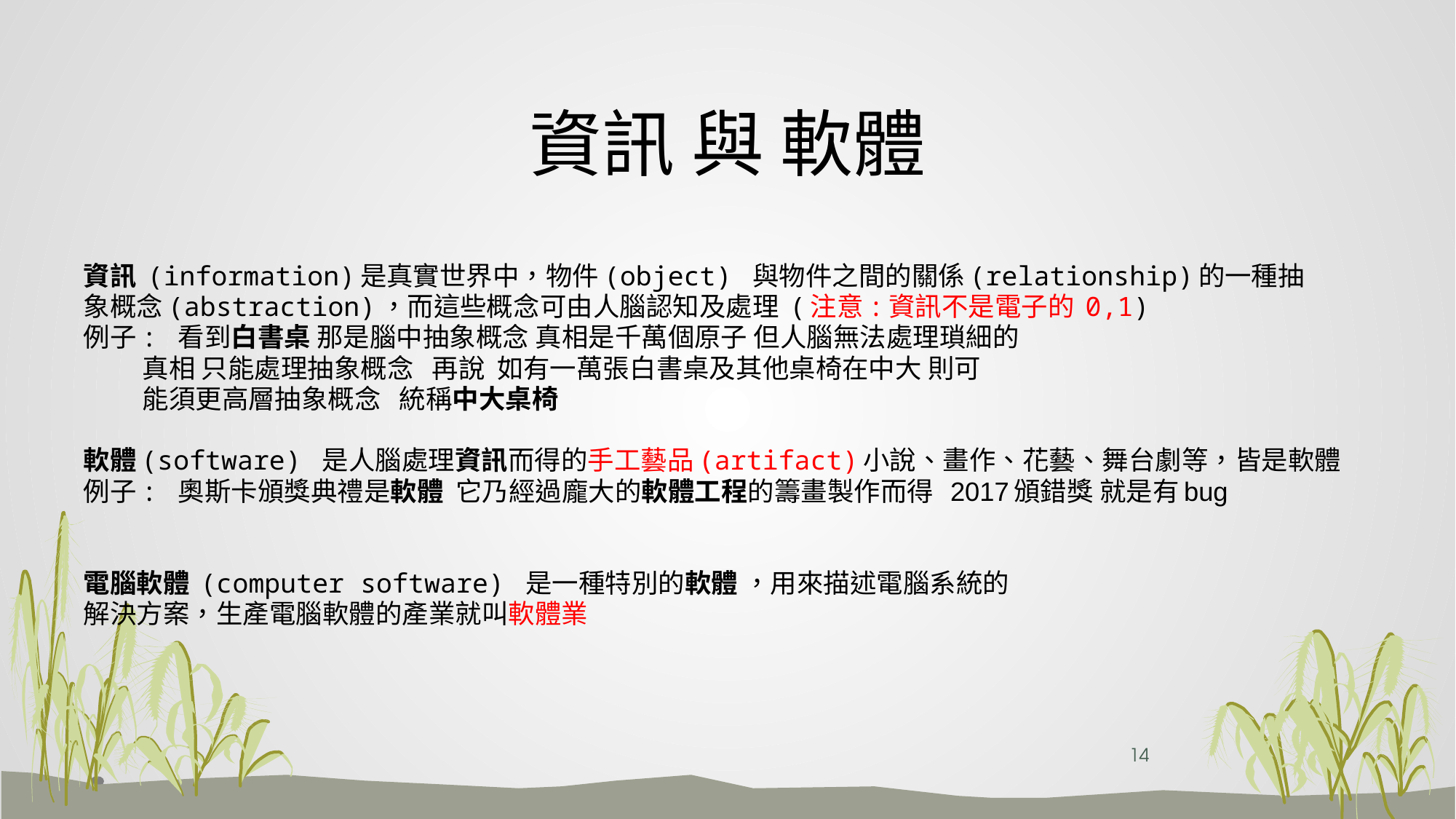

# 資訊 與 軟體

資訊 (information)是真實世界中，物件(object) 與物件之間的關係(relationship)的一種抽
象概念(abstraction)，而這些概念可由人腦認知及處理 (注意:資訊不是電子的 0,1)
例子: 看到白書桌 那是腦中抽象概念 真相是千萬個原子 但人腦無法處理瑣細的
         真相 只能處理抽象概念   再說  如有一萬張白書桌及其他桌椅在中大 則可
         能須更高層抽象概念   統稱中大桌椅

軟體(software) 是人腦處理資訊而得的手工藝品(artifact)小說、畫作、花藝、舞台劇等，皆是軟體
例子: 奧斯卡頒獎典禮是軟體  它乃經過龐大的軟體工程的籌畫製作而得  2017頒錯獎 就是有bug

電腦軟體 (computer software) 是一種特別的軟體 ，用來描述電腦系統的
解決方案，生產電腦軟體的產業就叫軟體業

14